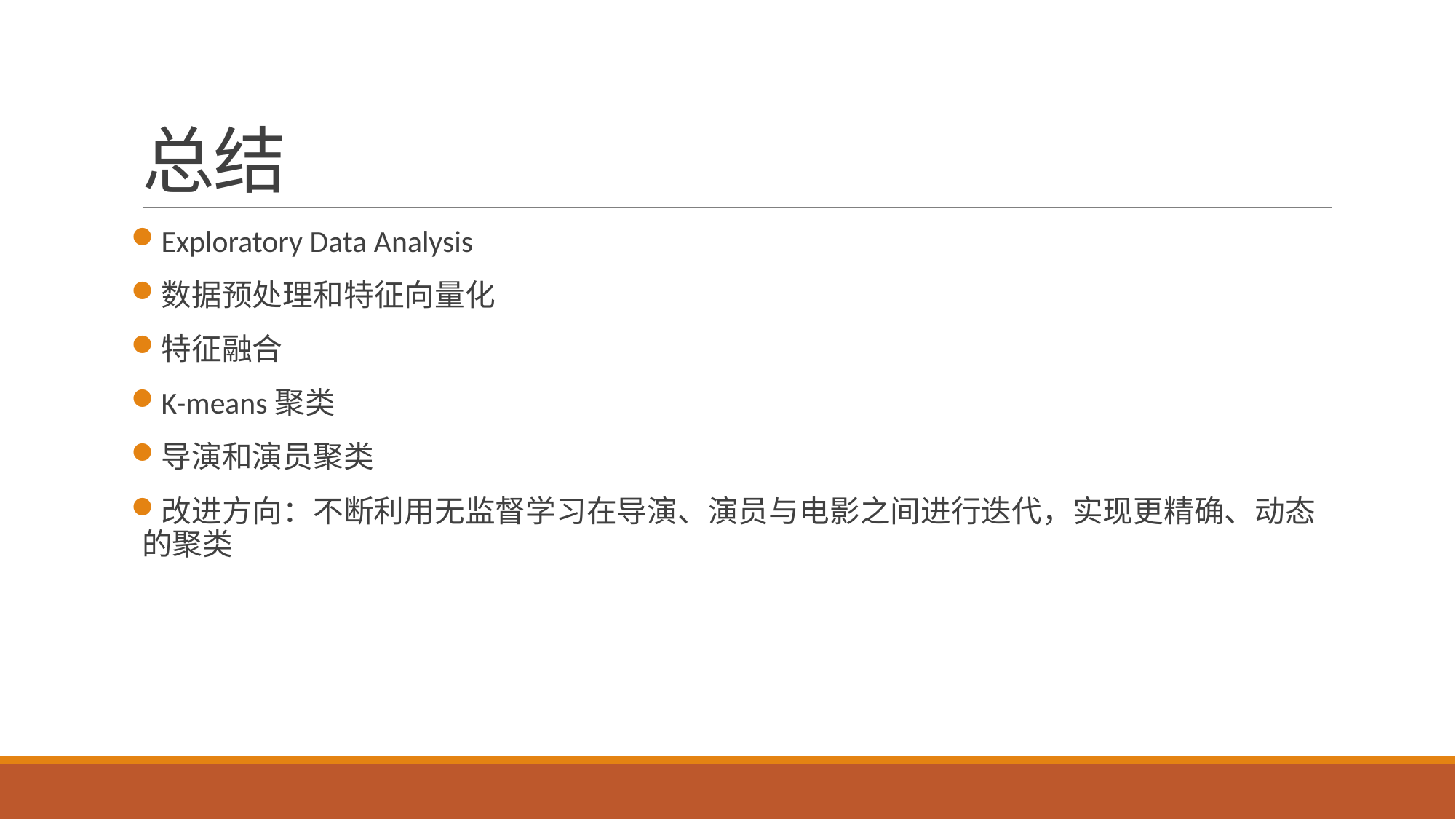

# 总结
Exploratory Data Analysis
数据预处理和特征向量化
特征融合
K-means聚类
导演和演员聚类
改进方向：不断利用无监督学习在导演、演员与电影之间进行迭代，实现更精确、动态的聚类